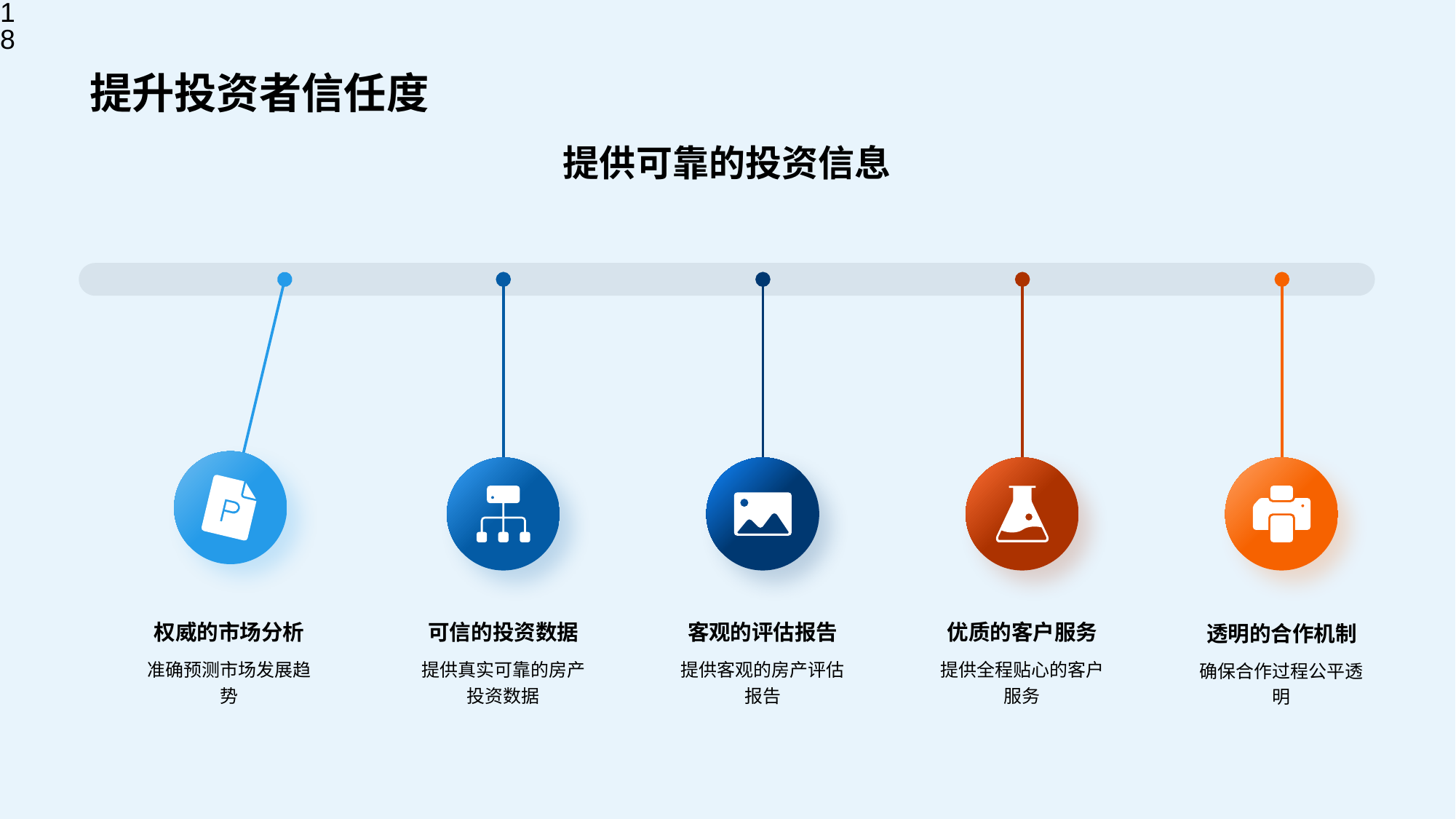

18
# 提升投资者信任度
提供可靠的投资信息

权威的市场分析
准确预测市场发展趋势

可信的投资数据
提供真实可靠的房产投资数据

客观的评估报告
提供客观的房产评估报告

优质的客户服务
提供全程贴心的客户服务

透明的合作机制
确保合作过程公平透明